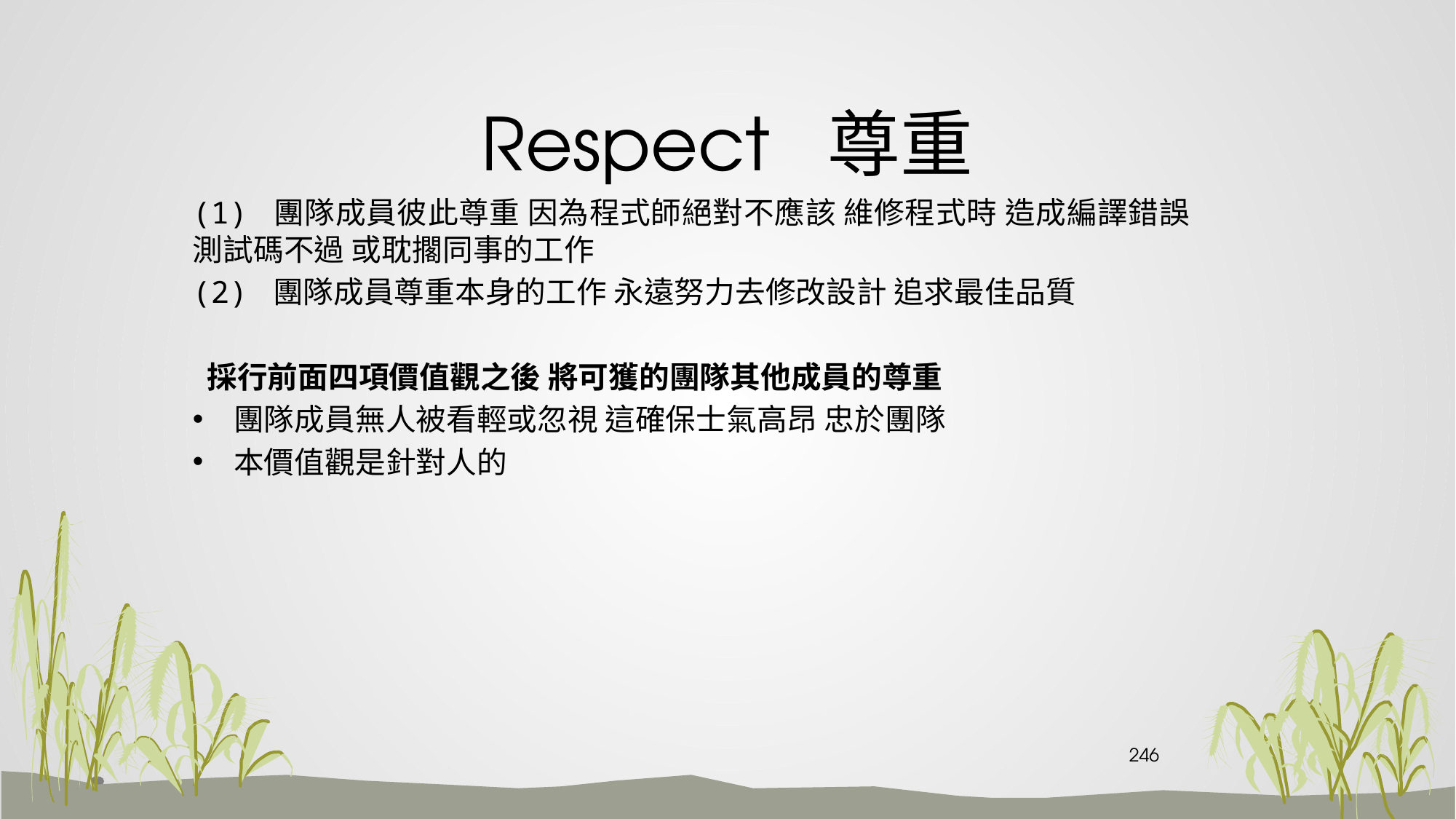

# Respect  尊重
(1) 團隊成員彼此尊重 因為程式師絕對不應該 維修程式時 造成編譯錯誤 測試碼不過 或耽擱同事的工作
(2) 團隊成員尊重本身的工作 永遠努力去修改設計 追求最佳品質

 採行前面四項價值觀之後 將可獲的團隊其他成員的尊重
團隊成員無人被看輕或忽視 這確保士氣高昂 忠於團隊
本價值觀是針對人的

246